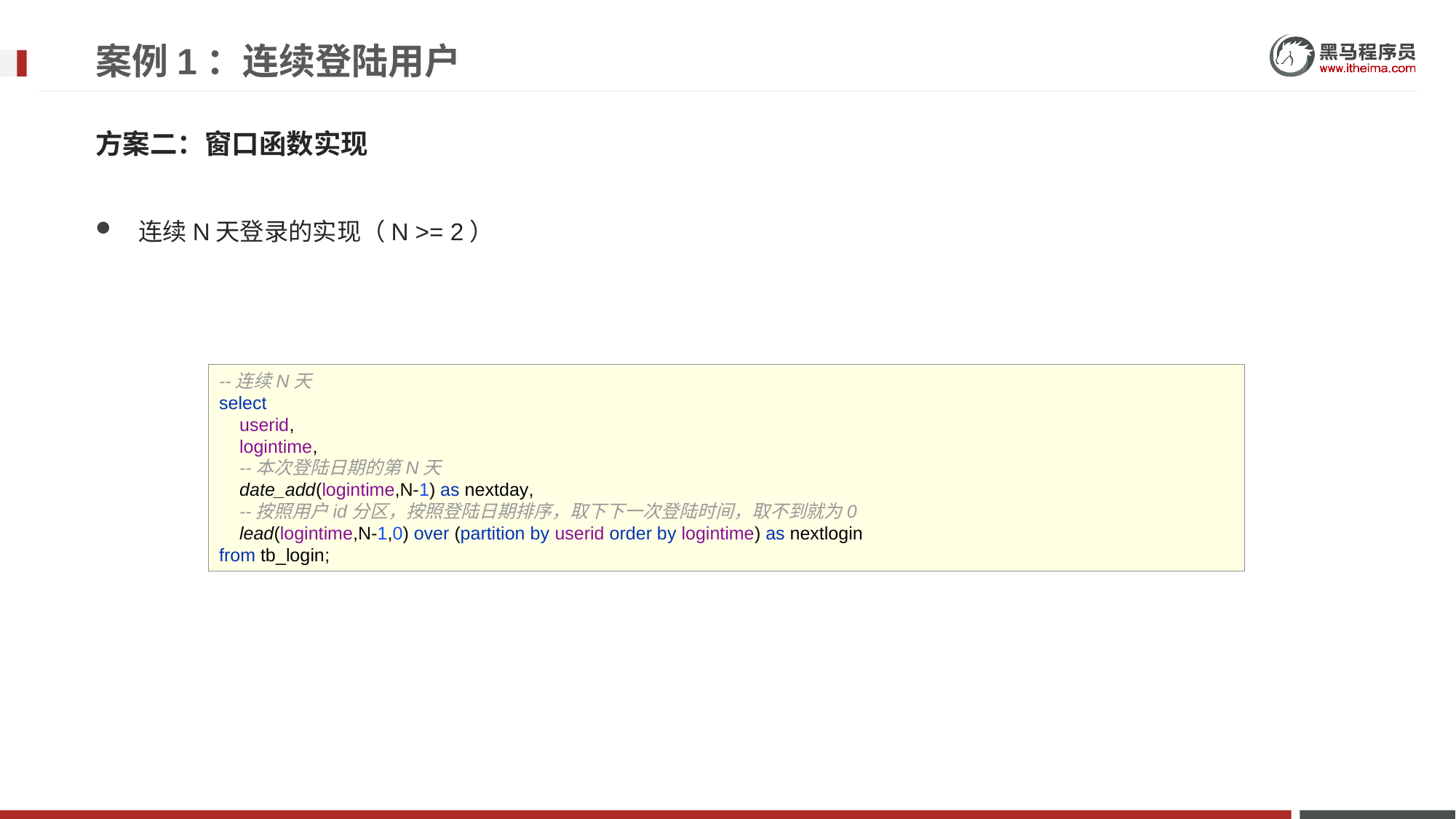

# 案例1：连续登陆用户
方案二：窗口函数实现
连续N天登录的实现（N >= 2）

--连续N天
select
    userid,
    logintime,
    --本次登陆日期的第N天
    date_add(logintime,N-1) as nextday,
    --按照用户id分区，按照登陆日期排序，取下下一次登陆时间，取不到就为0
    lead(logintime,N-1,0) over (partition by userid order by logintime) as nextlogin
from tb_login;